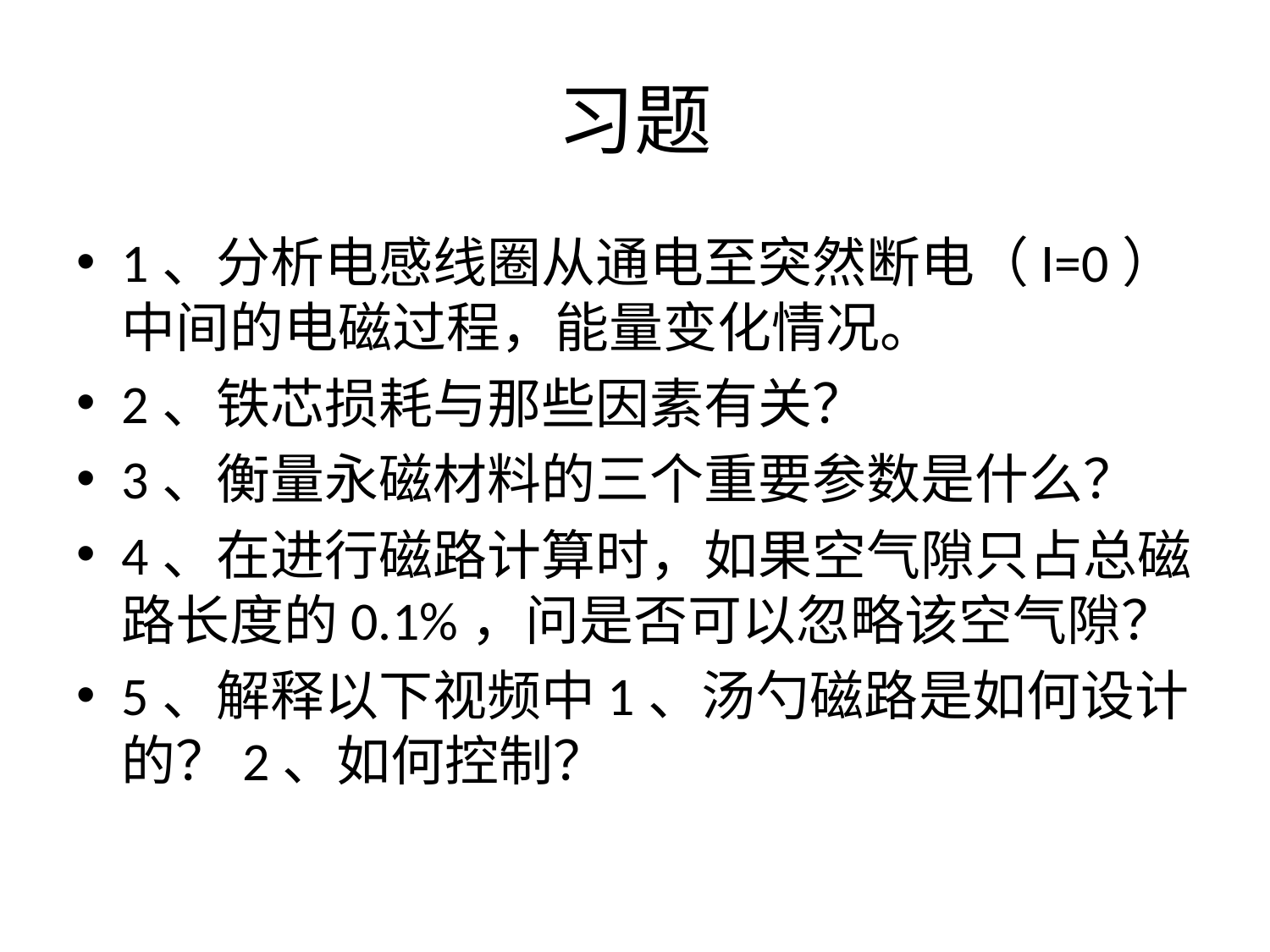

# 习题
1、分析电感线圈从通电至突然断电（I=0）中间的电磁过程，能量变化情况。
2、铁芯损耗与那些因素有关？
3、衡量永磁材料的三个重要参数是什么？
4、在进行磁路计算时，如果空气隙只占总磁路长度的0.1%，问是否可以忽略该空气隙？
5、解释以下视频中1、汤勺磁路是如何设计的？2、如何控制？